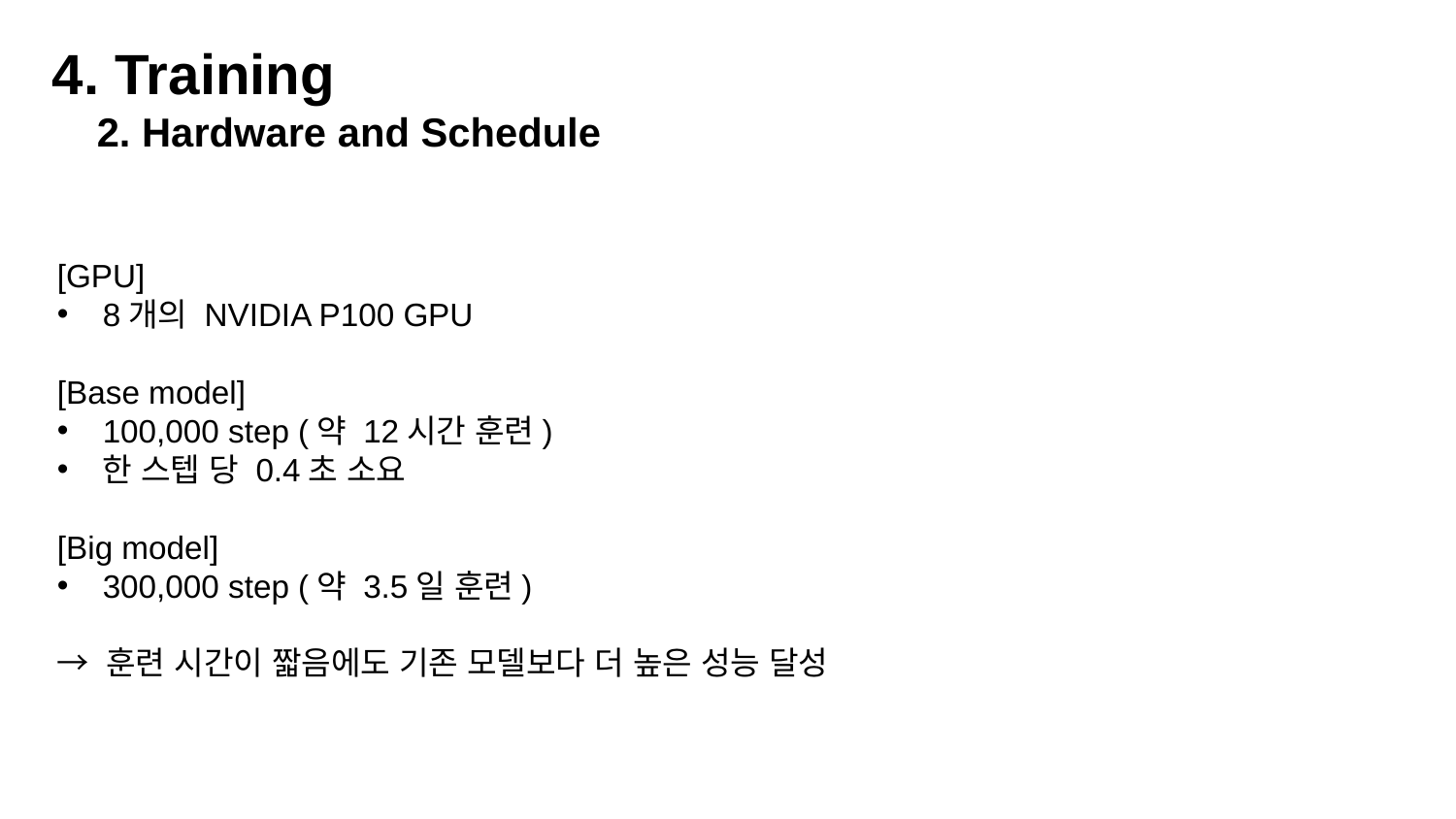

4. Training
    2. Hardware and Schedule
[GPU]
8개의 NVIDIA P100 GPU

[Base model]
100,000 step (약 12시간 훈련)
한 스텝 당 0.4초 소요

[Big model]
300,000 step (약 3.5일 훈련)

→ 훈련 시간이 짧음에도 기존 모델보다 더 높은 성능 달성